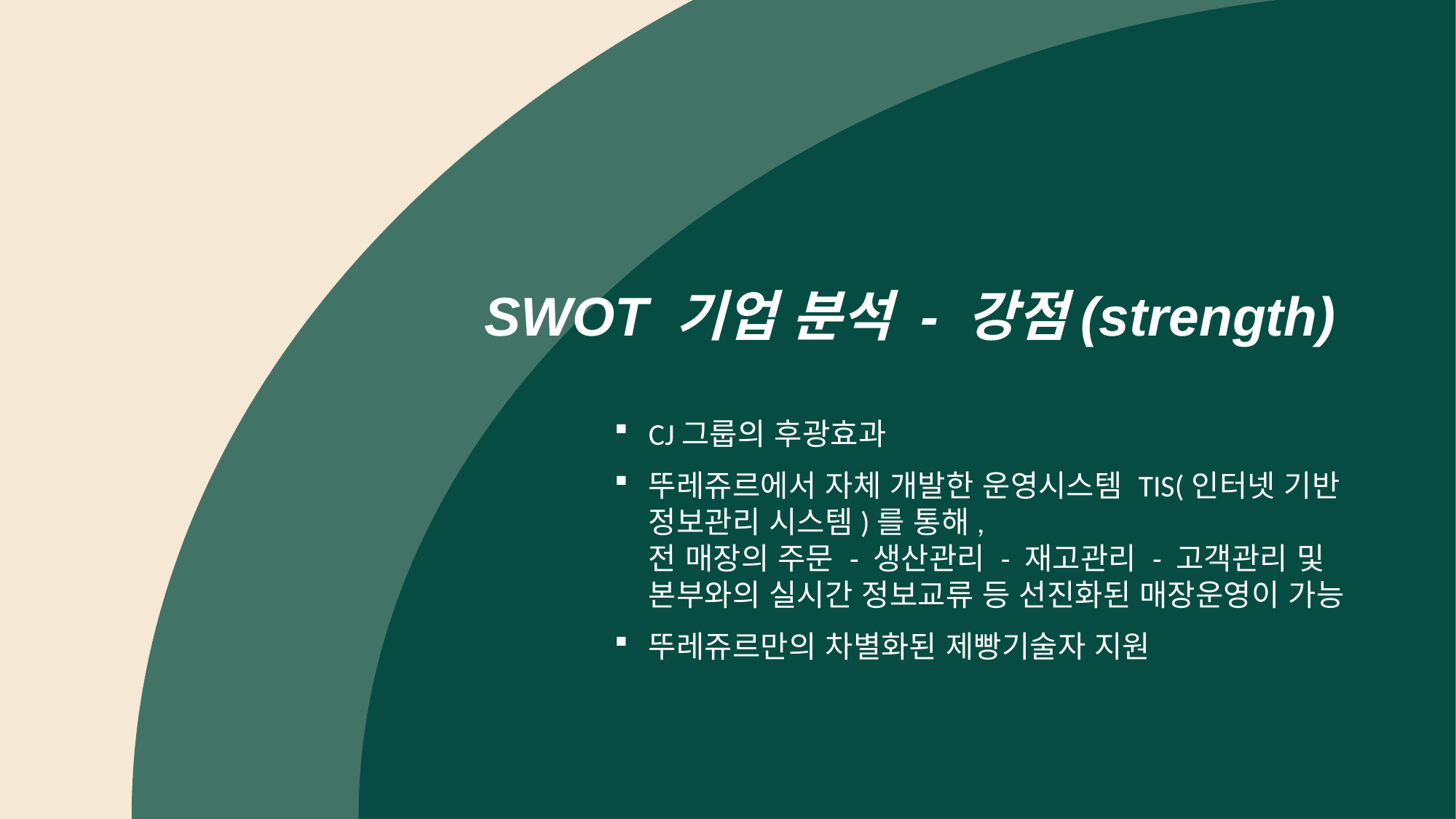

# SWOT 기업 분석 - 강점(strength)
CJ그룹의 후광효과
뚜레쥬르에서 자체 개발한 운영시스템 TIS(인터넷 기반 정보관리 시스템)를 통해,
전 매장의 주문 - 생산관리 - 재고관리 - 고객관리 및 본부와의 실시간 정보교류 등 선진화된 매장운영이 가능
뚜레쥬르만의 차별화된 제빵기술자 지원